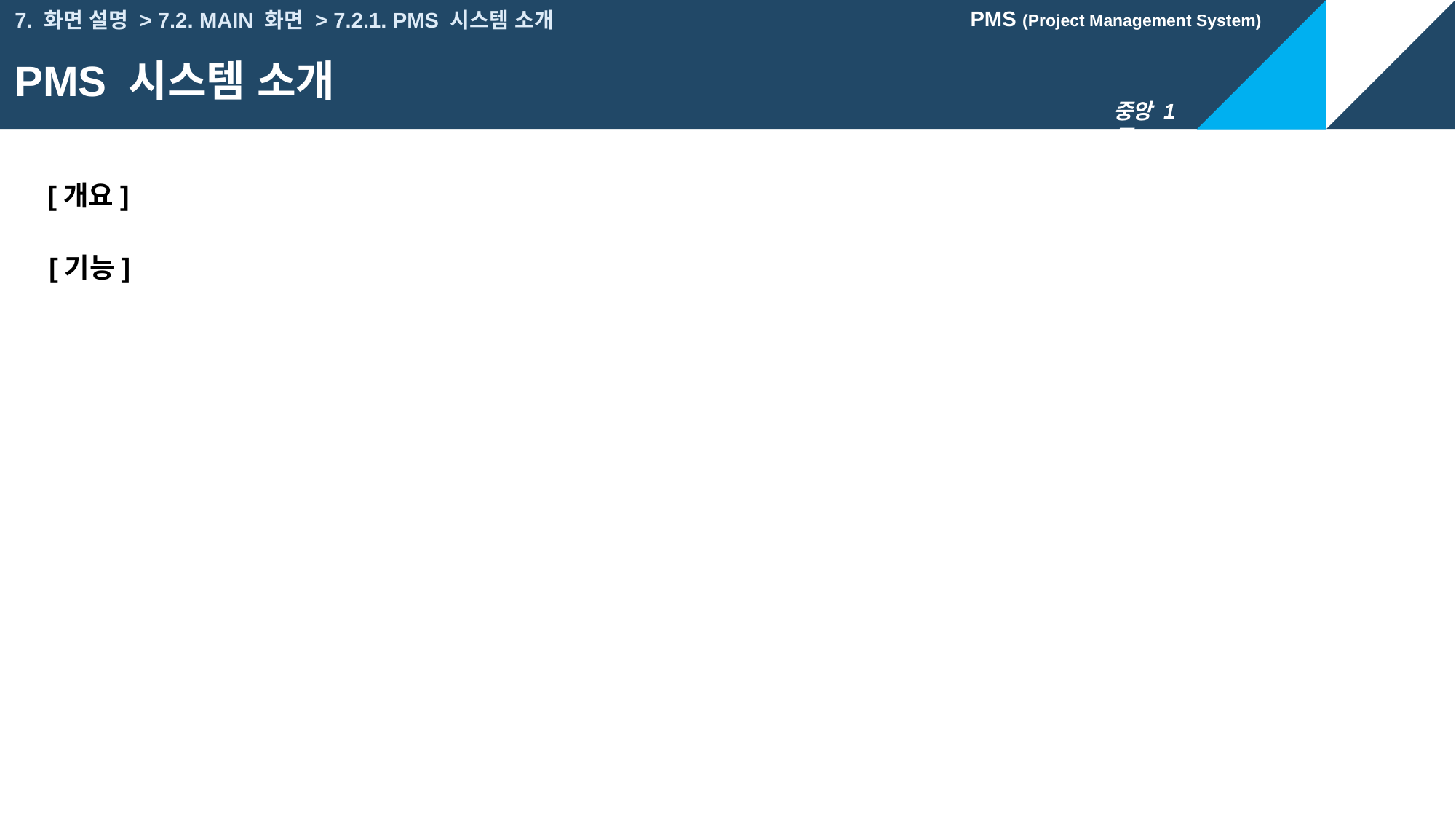

7. 화면 설명 > 7.2. MAIN 화면 > 7.2.1. PMS 시스템 소개
PMS 시스템 소개
[개요]
[기능]